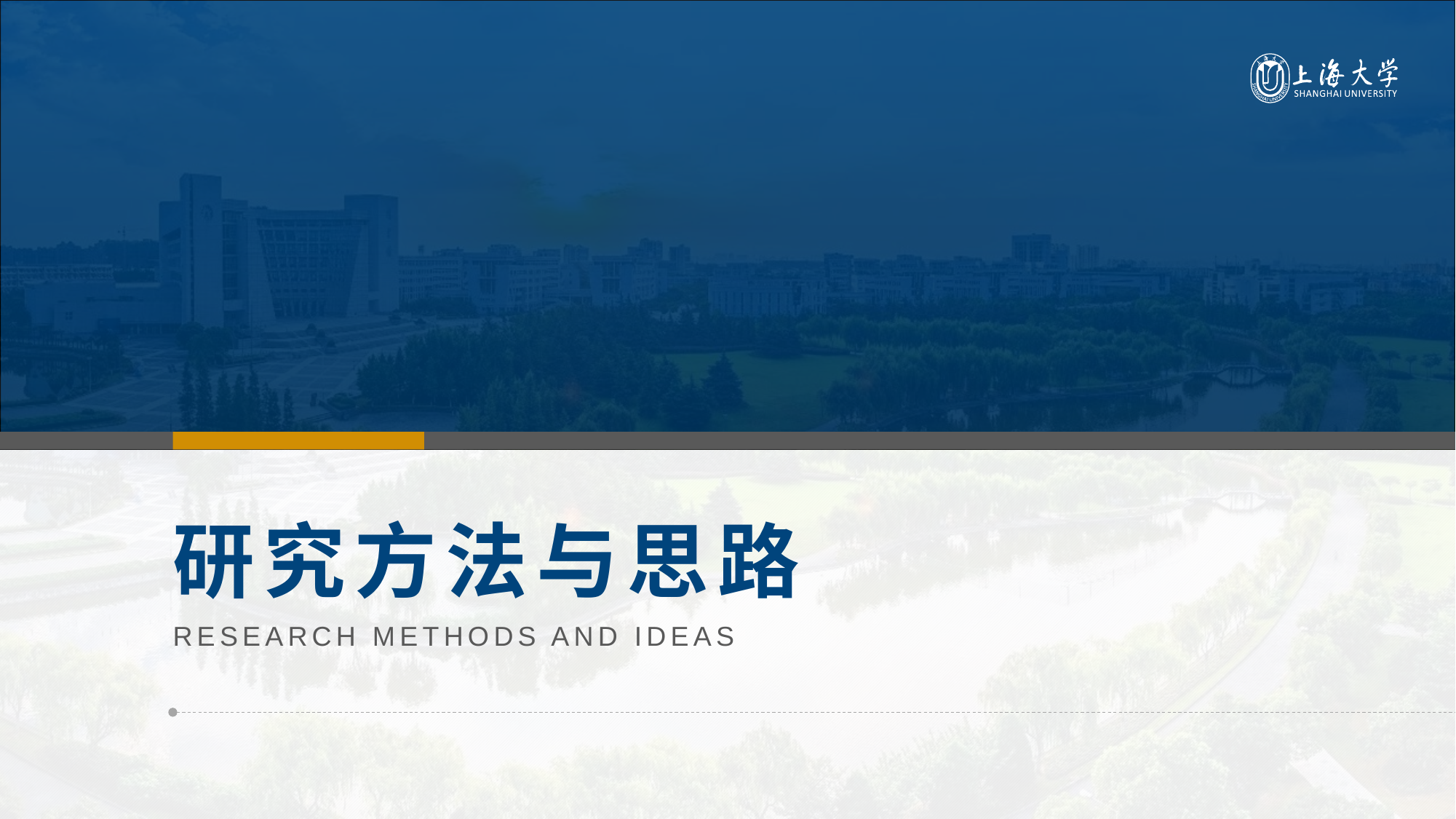

右键单击左侧缩略图→版式→选择【其他过渡页形式】
02
# 研究方法与思路
RESEARCH METHODS AND IDEAS